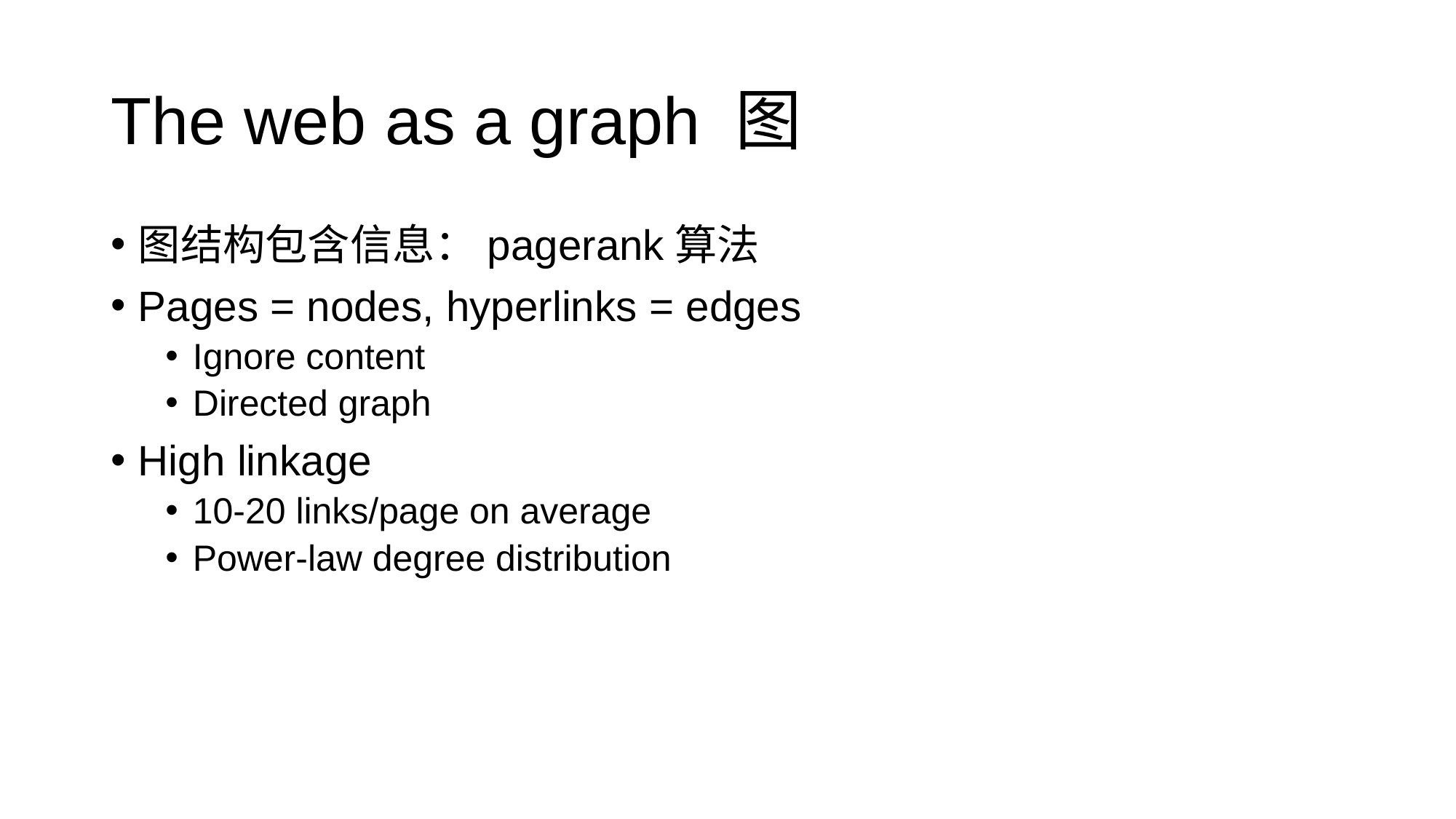

# The web as a graph 图
图结构包含信息：pagerank算法
Pages = nodes, hyperlinks = edges
Ignore content
Directed graph
High linkage
10-20 links/page on average
Power-law degree distribution